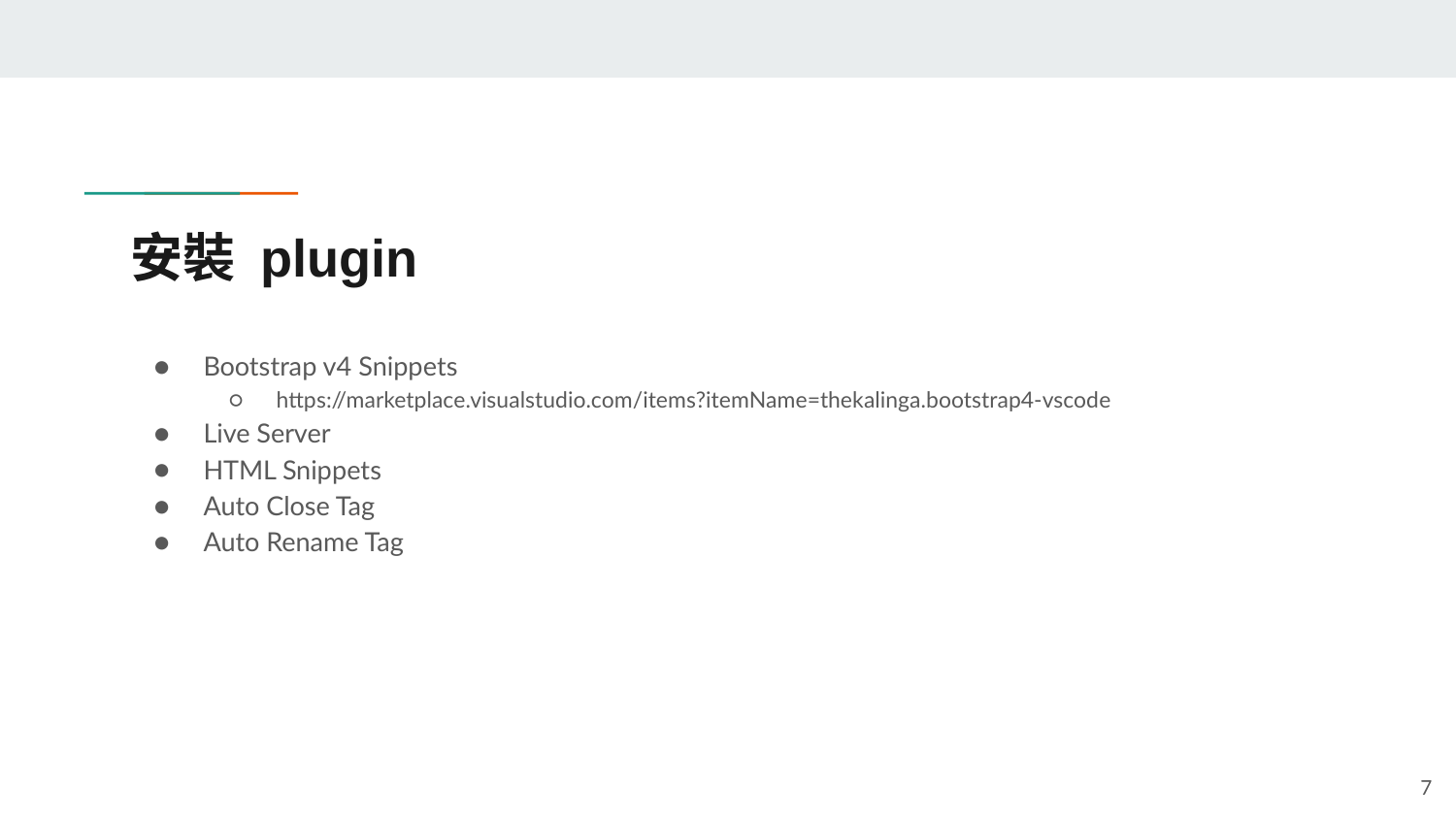

# 安裝 plugin
Bootstrap v4 Snippets
https://marketplace.visualstudio.com/items?itemName=thekalinga.bootstrap4-vscode
Live Server
HTML Snippets
Auto Close Tag
Auto Rename Tag
7